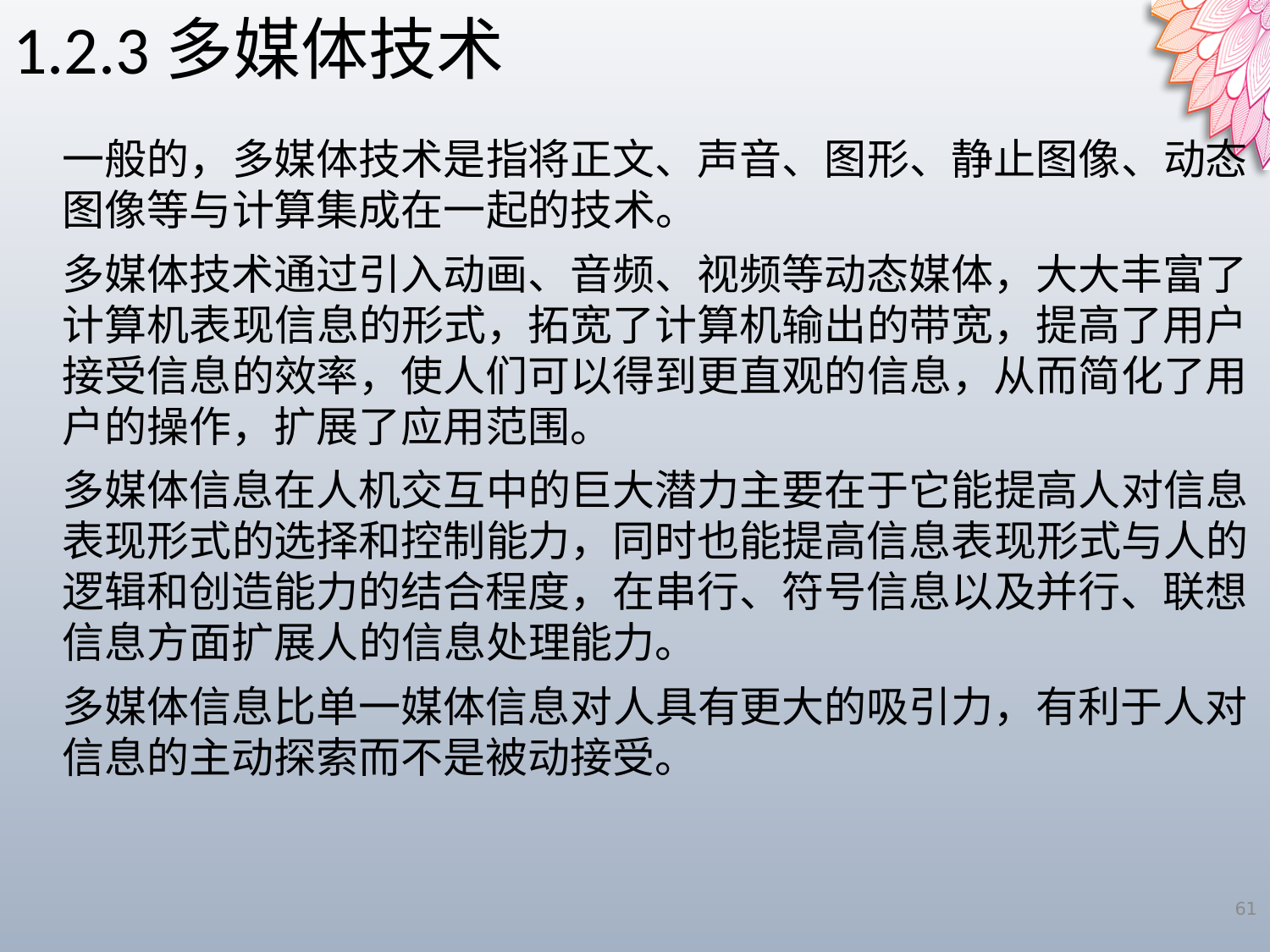

1.2.3多媒体技术
一般的，多媒体技术是指将正文、声音、图形、静止图像、动态图像等与计算集成在一起的技术。
多媒体技术通过引入动画、音频、视频等动态媒体，大大丰富了计算机表现信息的形式，拓宽了计算机输出的带宽，提高了用户接受信息的效率，使人们可以得到更直观的信息，从而简化了用户的操作，扩展了应用范围。
多媒体信息在人机交互中的巨大潜力主要在于它能提高人对信息表现形式的选择和控制能力，同时也能提高信息表现形式与人的逻辑和创造能力的结合程度，在串行、符号信息以及并行、联想信息方面扩展人的信息处理能力。
多媒体信息比单一媒体信息对人具有更大的吸引力，有利于人对信息的主动探索而不是被动接受。
61